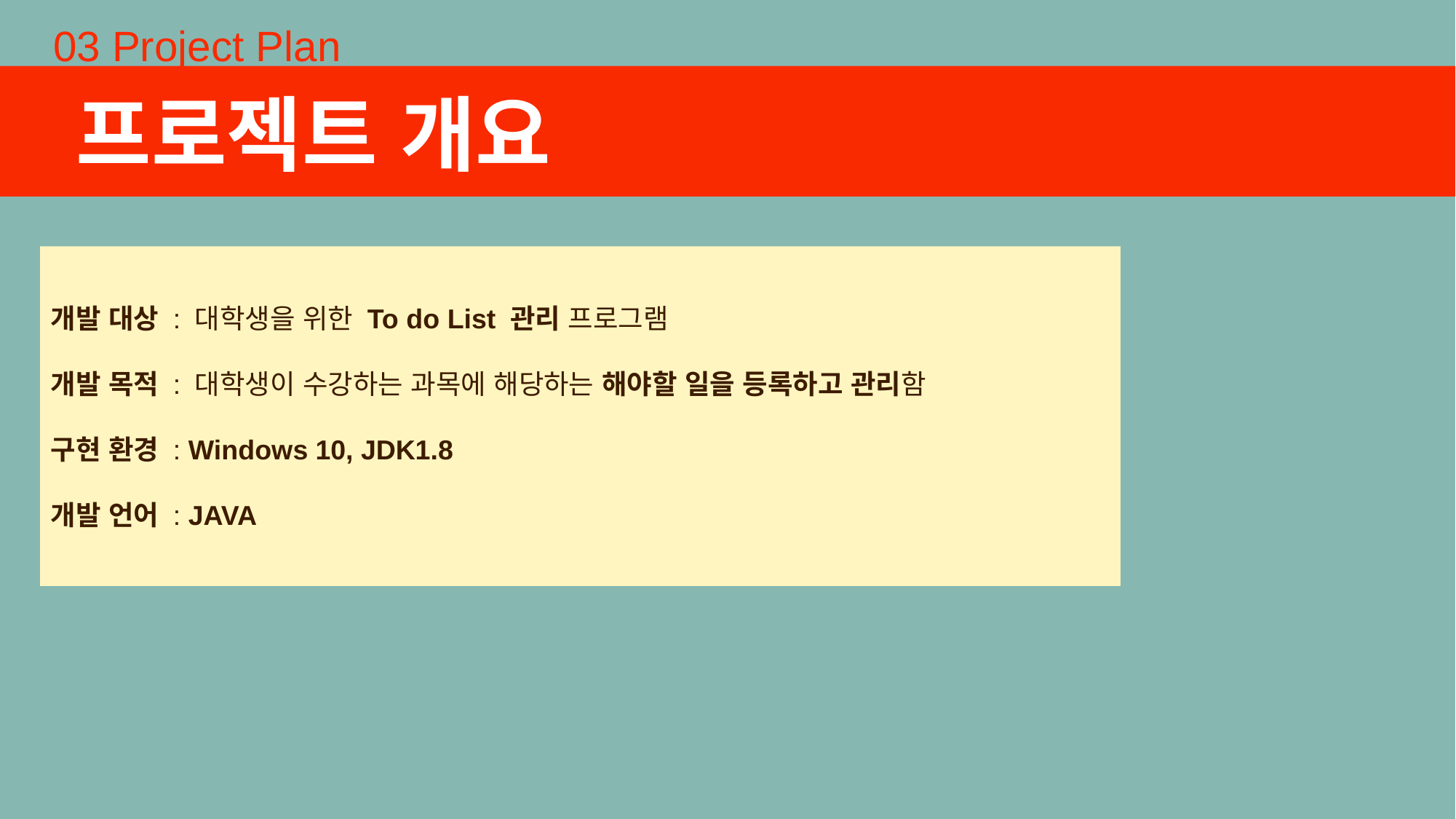

03 Project Plan
프로젝트 개요
개발 대상 : 대학생을 위한 To do List 관리 프로그램

개발 목적 : 대학생이 수강하는 과목에 해당하는 해야할 일을 등록하고 관리함

구현 환경 : Windows 10, JDK1.8

개발 언어 : JAVA